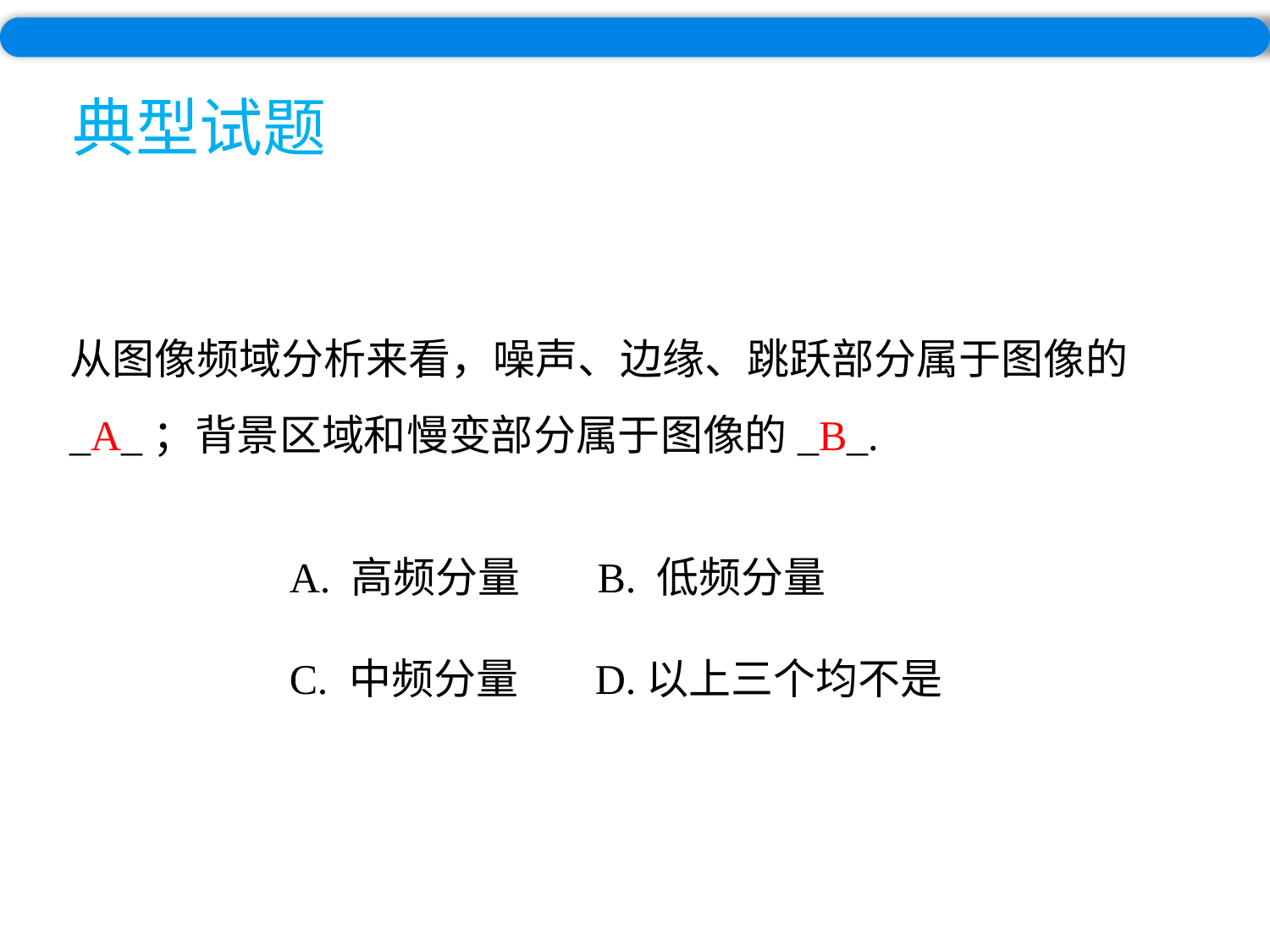

典型试题

从图像频域分析来看，噪声、边缘、跳跃部分属于图像的_A_；背景区域和慢变部分属于图像的_B_.

A. 高频分量       B. 低频分量

C. 中频分量       D.以上三个均不是